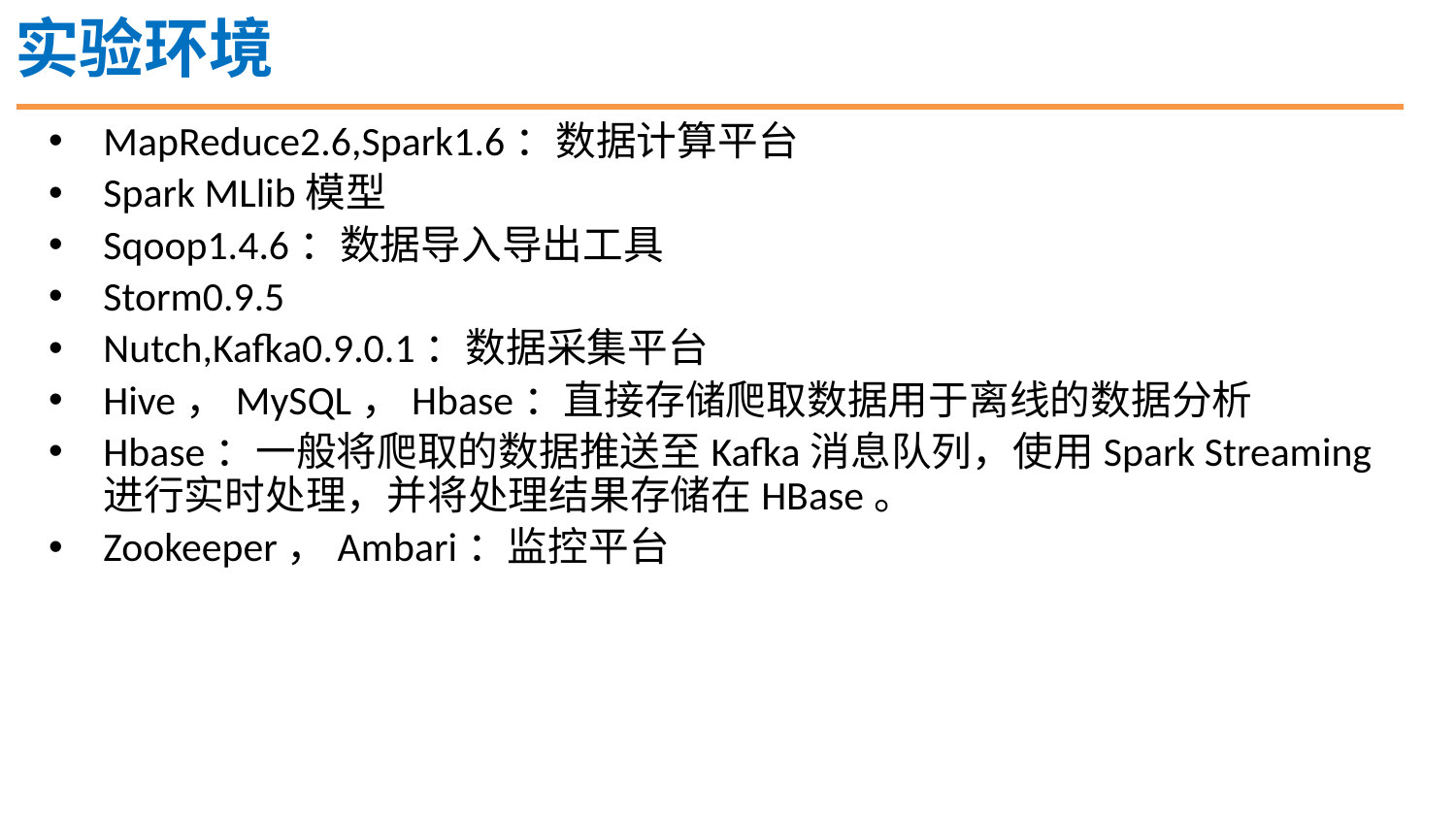

实验环境
MapReduce2.6,Spark1.6：数据计算平台
Spark MLlib模型
Sqoop1.4.6：数据导入导出工具
Storm0.9.5
Nutch,Kafka0.9.0.1：数据采集平台
Hive，MySQL，Hbase：直接存储爬取数据用于离线的数据分析
Hbase：一般将爬取的数据推送至Kafka消息队列，使用Spark Streaming进行实时处理，并将处理结果存储在HBase。
Zookeeper，Ambari：监控平台